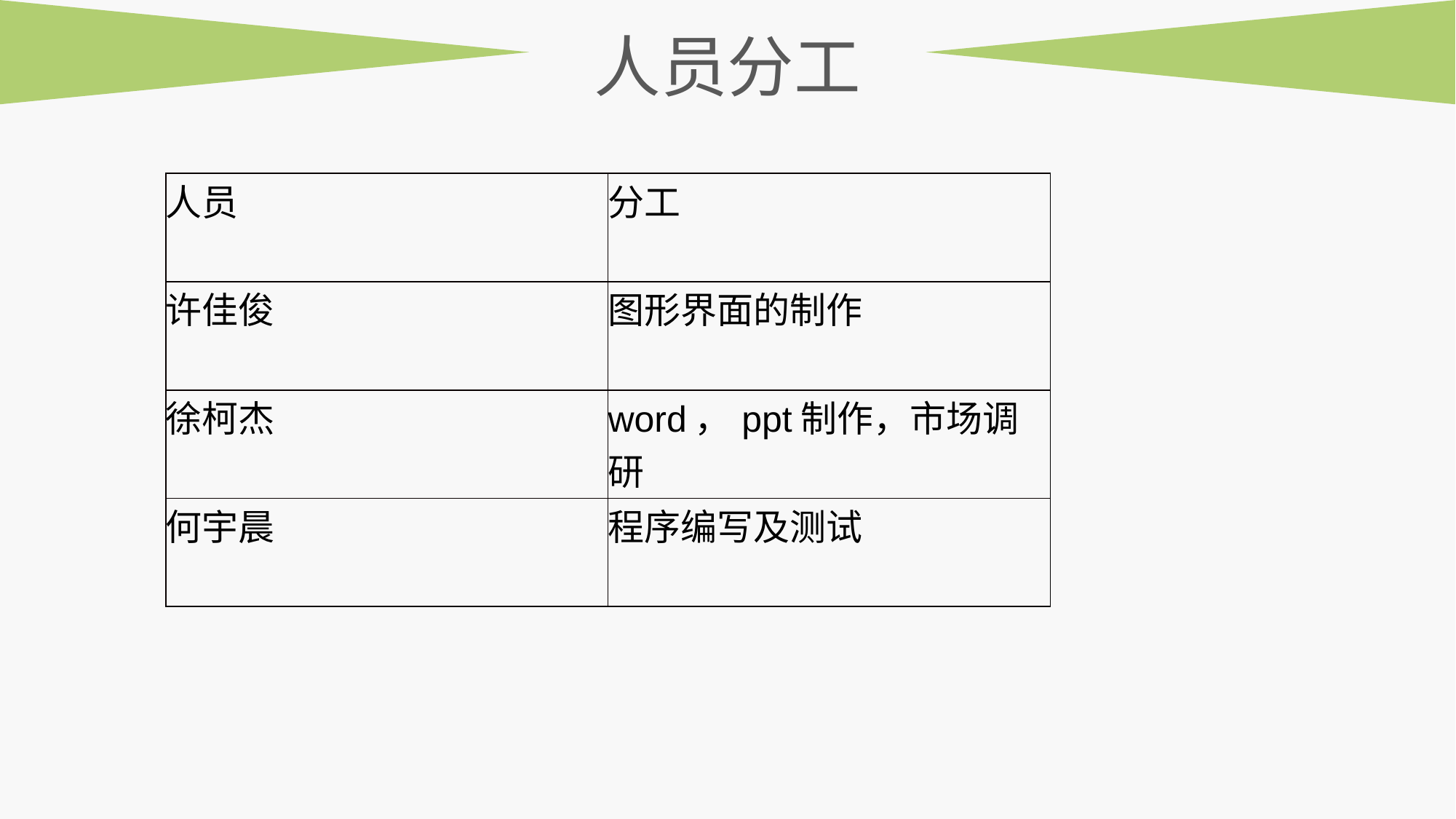

人员分工
| 人员 | 分工 |
| --- | --- |
| 许佳俊 | 图形界面的制作 |
| 徐柯杰 | word，ppt制作，市场调研 |
| 何宇晨 | 程序编写及测试 |